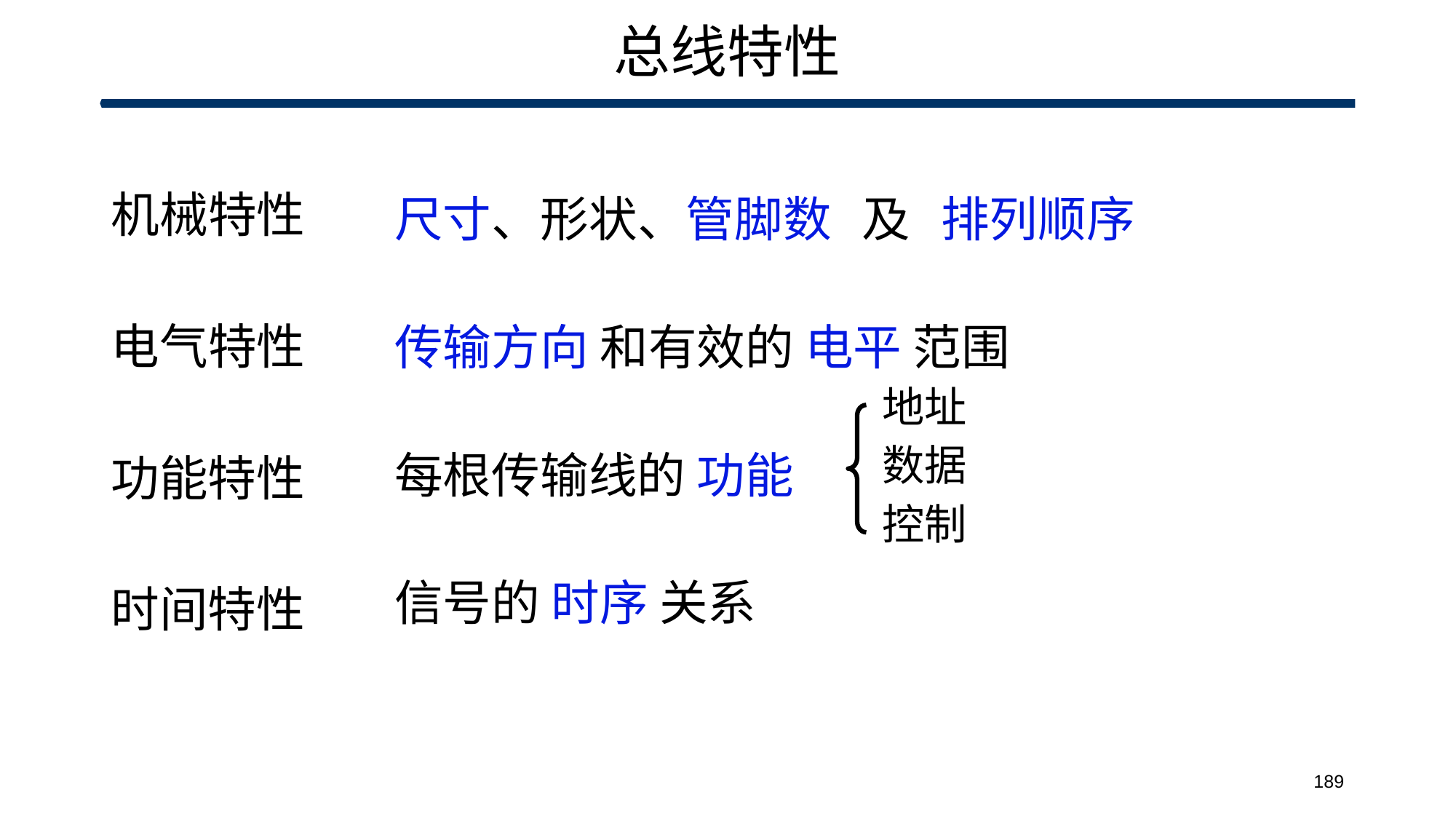

# 总线特性
尺寸、形状、管脚数　及　排列顺序
传输方向 和有效的 电平 范围
每根传输线的 功能
信号的 时序 关系
机械特性
电气特性
功能特性
时间特性
地址
数据
控制

189